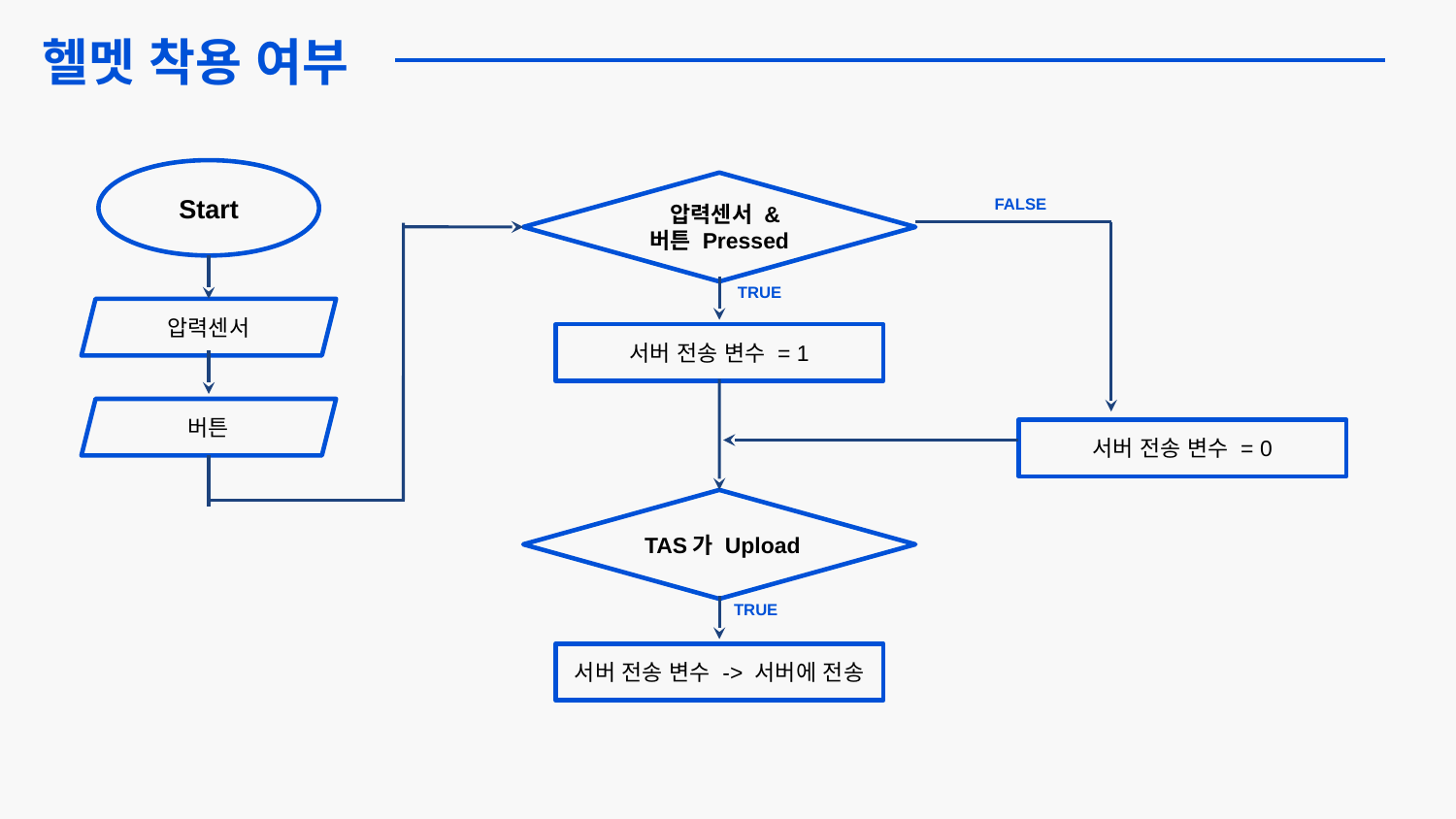

헬멧 착용 여부
Start
 압력센서 & 버튼 Pressed
FALSE
TRUE
압력센서
서버 전송 변수 = 1
버튼
서버 전송 변수 = 0
 TAS가 Upload
TRUE
서버 전송 변수 -> 서버에 전송